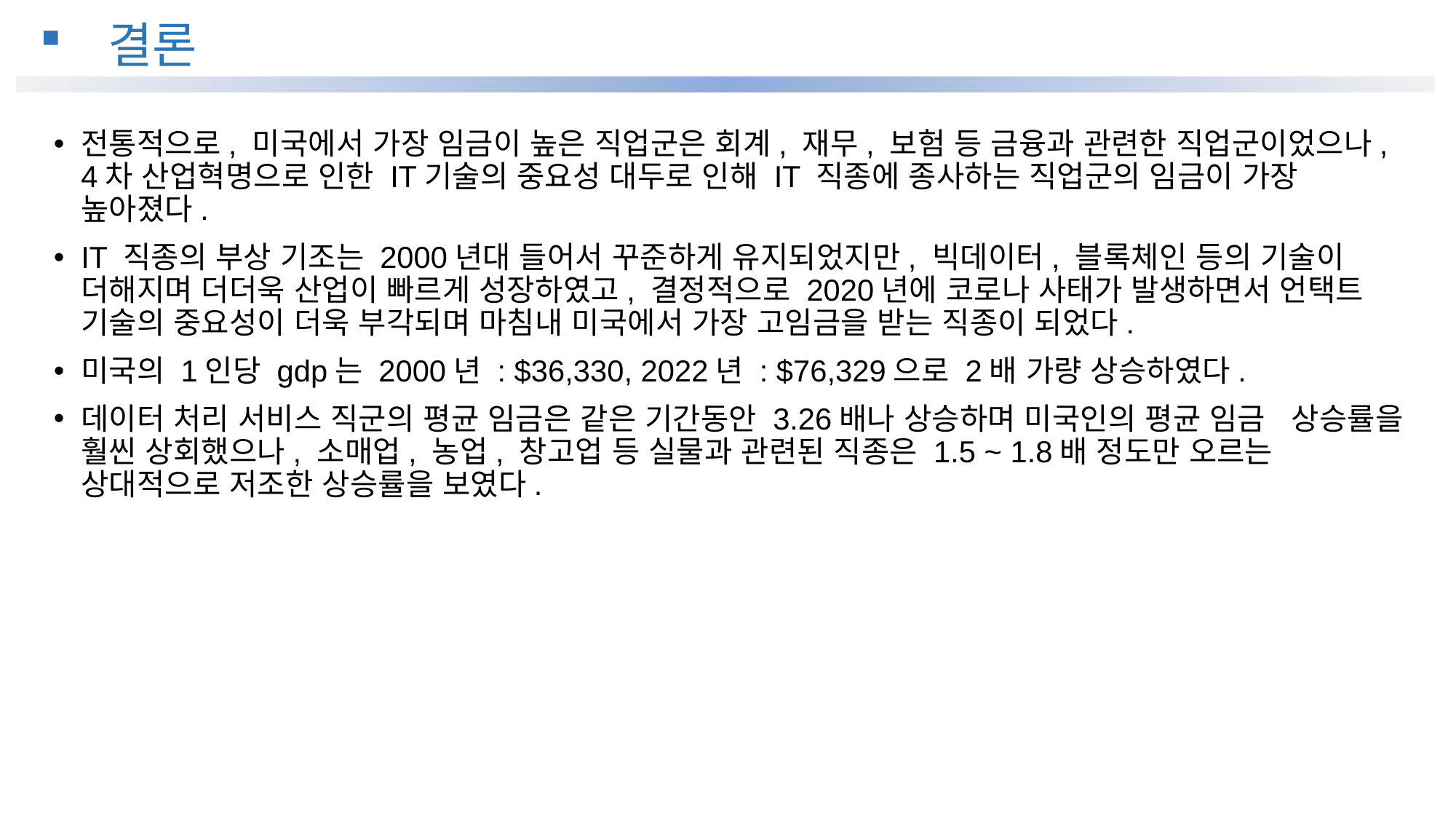

# 결론

전통적으로, 미국에서 가장 임금이 높은 직업군은 회계, 재무, 보험 등 금융과 관련한 직업군이었으나, 4차 산업혁명으로 인한 IT기술의 중요성 대두로 인해 IT 직종에 종사하는 직업군의 임금이 가장 높아졌다.
IT 직종의 부상 기조는 2000년대 들어서 꾸준하게 유지되었지만, 빅데이터, 블록체인 등의 기술이 더해지며 더더욱 산업이 빠르게 성장하였고, 결정적으로 2020년에 코로나 사태가 발생하면서 언택트 기술의 중요성이 더욱 부각되며 마침내 미국에서 가장 고임금을 받는 직종이 되었다.
미국의 1인당 gdp는 2000년 : $36,330, 2022년 : $76,329으로 2배 가량 상승하였다.
데이터 처리 서비스 직군의 평균 임금은 같은 기간동안 3.26배나 상승하며 미국인의 평균 임금   상승률을 훨씬 상회했으나, 소매업, 농업, 창고업 등 실물과 관련된 직종은 1.5 ~ 1.8배 정도만 오르는 상대적으로 저조한 상승률을 보였다.